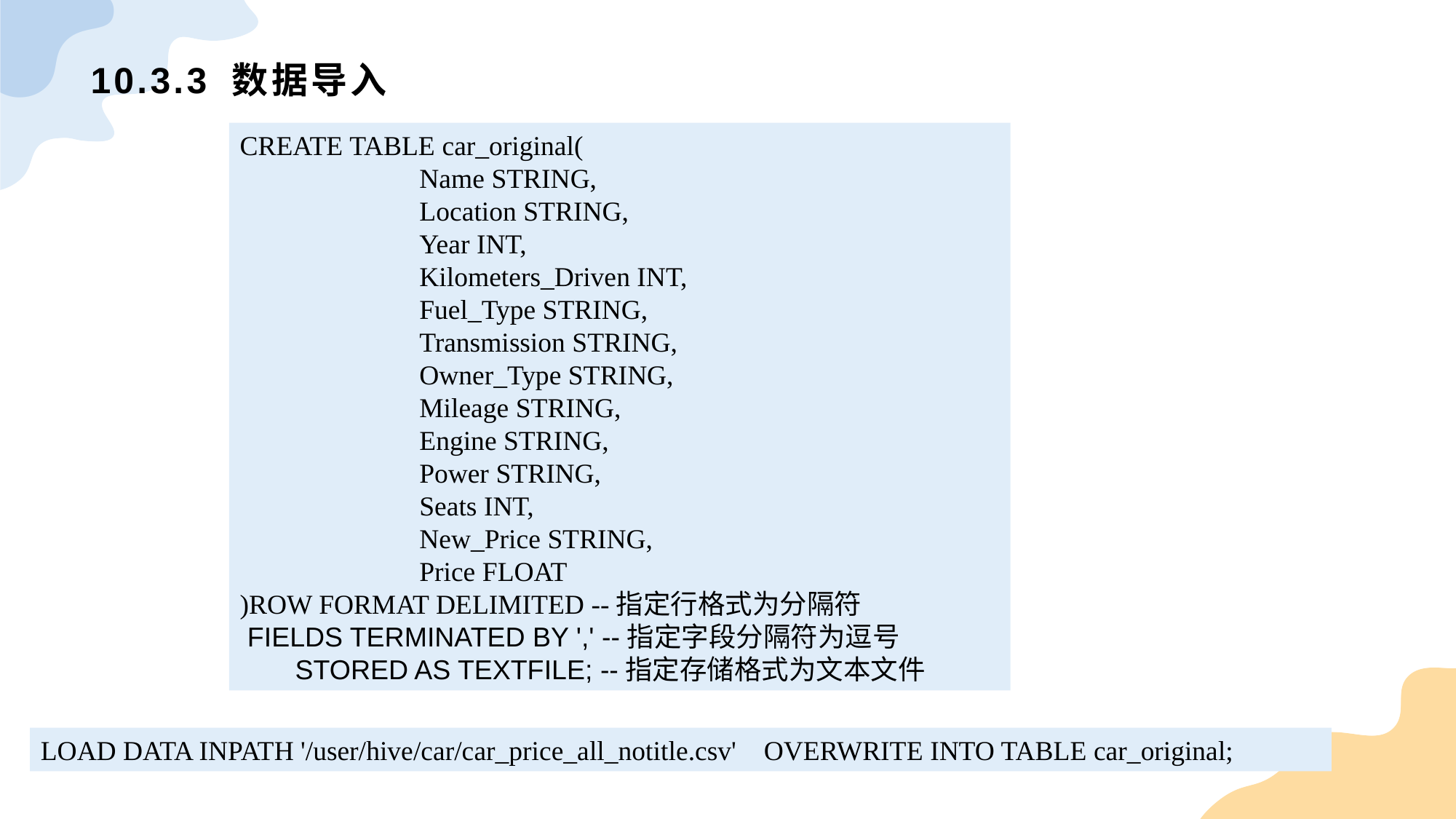

# 10.3.3 数据导入
CREATE TABLE car_original(                          Name STRING,                          Location STRING,                          Year INT,                          Kilometers_Driven INT,                          Fuel_Type STRING,                          Transmission STRING,                          Owner_Type STRING,                          Mileage STRING,                          Engine STRING,                          Power STRING,                          Seats INT,                          New_Price STRING,                          Price FLOAT)ROW FORMAT DELIMITED --指定行格式为分隔符 FIELDS TERMINATED BY ',' --指定字段分隔符为逗号 STORED AS TEXTFILE; --指定存储格式为文本文件
LOAD DATA INPATH '/user/hive/car/car_price_all_notitle.csv'    OVERWRITE INTO TABLE car_original;